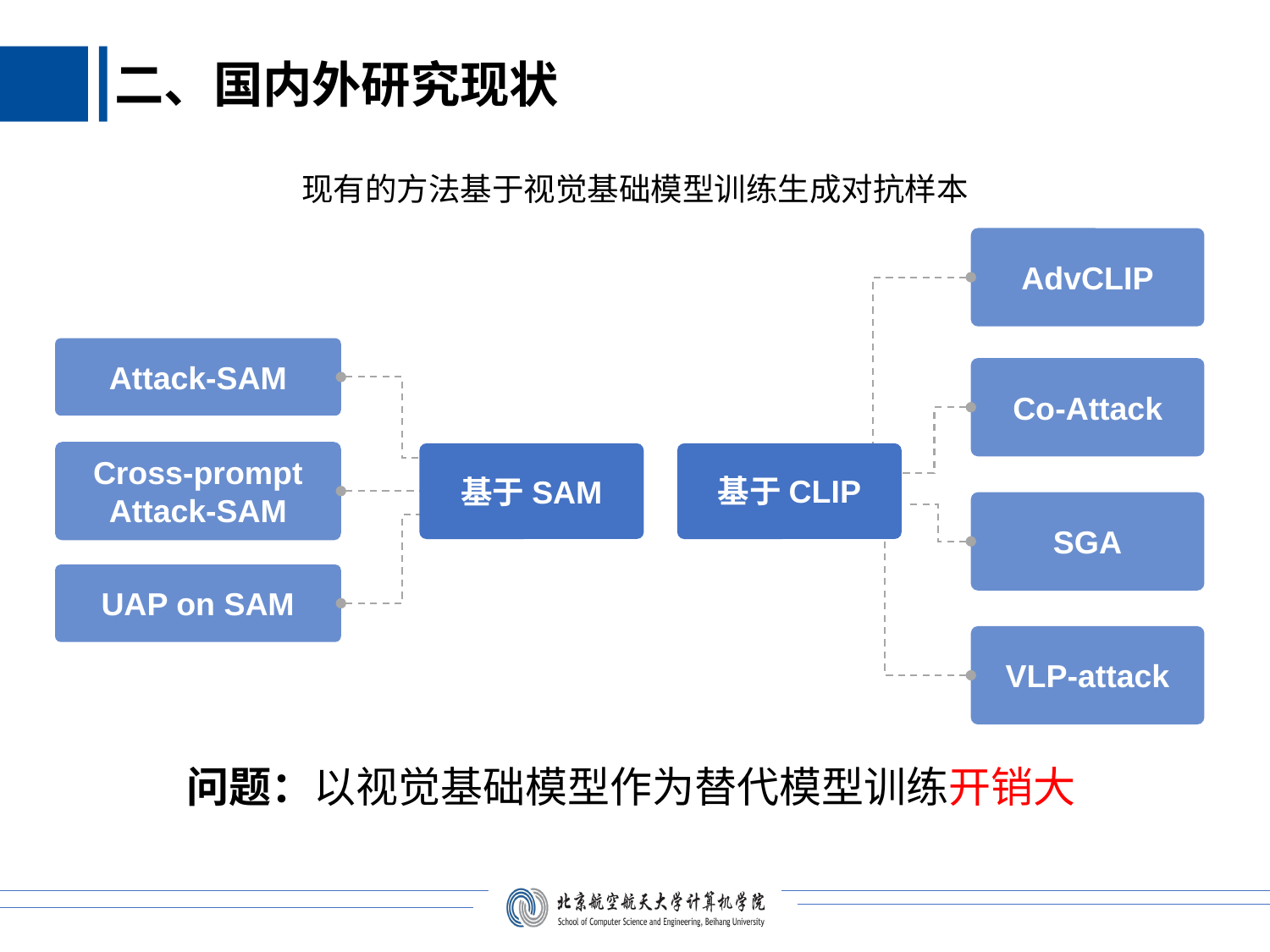

二、国内外研究现状
现有的方法基于视觉基础模型训练生成对抗样本
AdvCLIP
Attack-SAM
Co-Attack
Cross-prompt Attack-SAM

基于CLIP
基于SAM
SGA
UAP on SAM
VLP-attack
问题：以视觉基础模型作为替代模型训练开销大